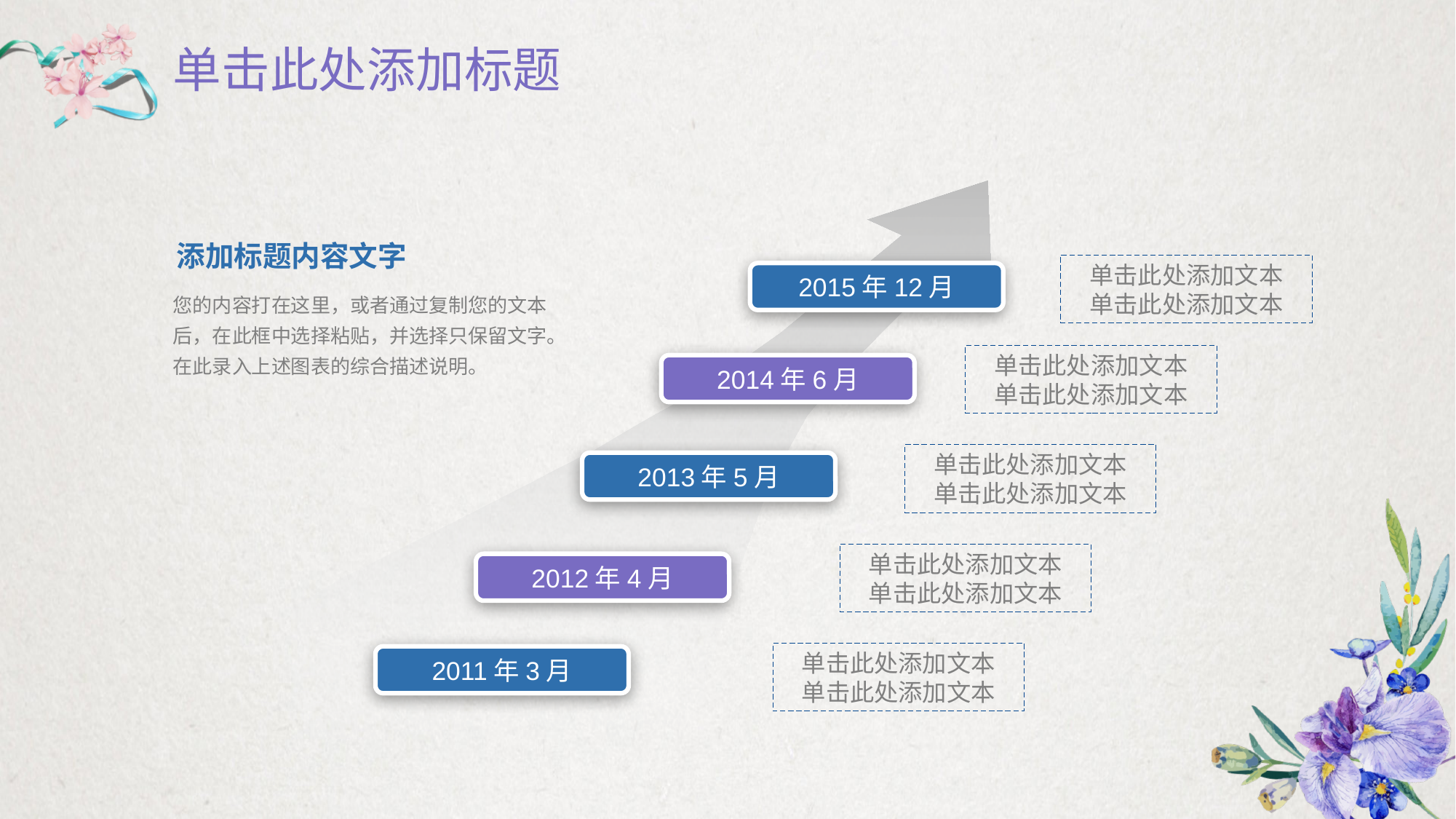

# 单击此处添加标题

添加标题内容文字
单击此处添加文本
单击此处添加文本
2015年12月
您的内容打在这里，或者通过复制您的文本后，在此框中选择粘贴，并选择只保留文字。在此录入上述图表的综合描述说明。
单击此处添加文本
单击此处添加文本
2014年6月
单击此处添加文本
单击此处添加文本
2013年5月
单击此处添加文本
单击此处添加文本
2012年4月
单击此处添加文本
单击此处添加文本
2011年3月